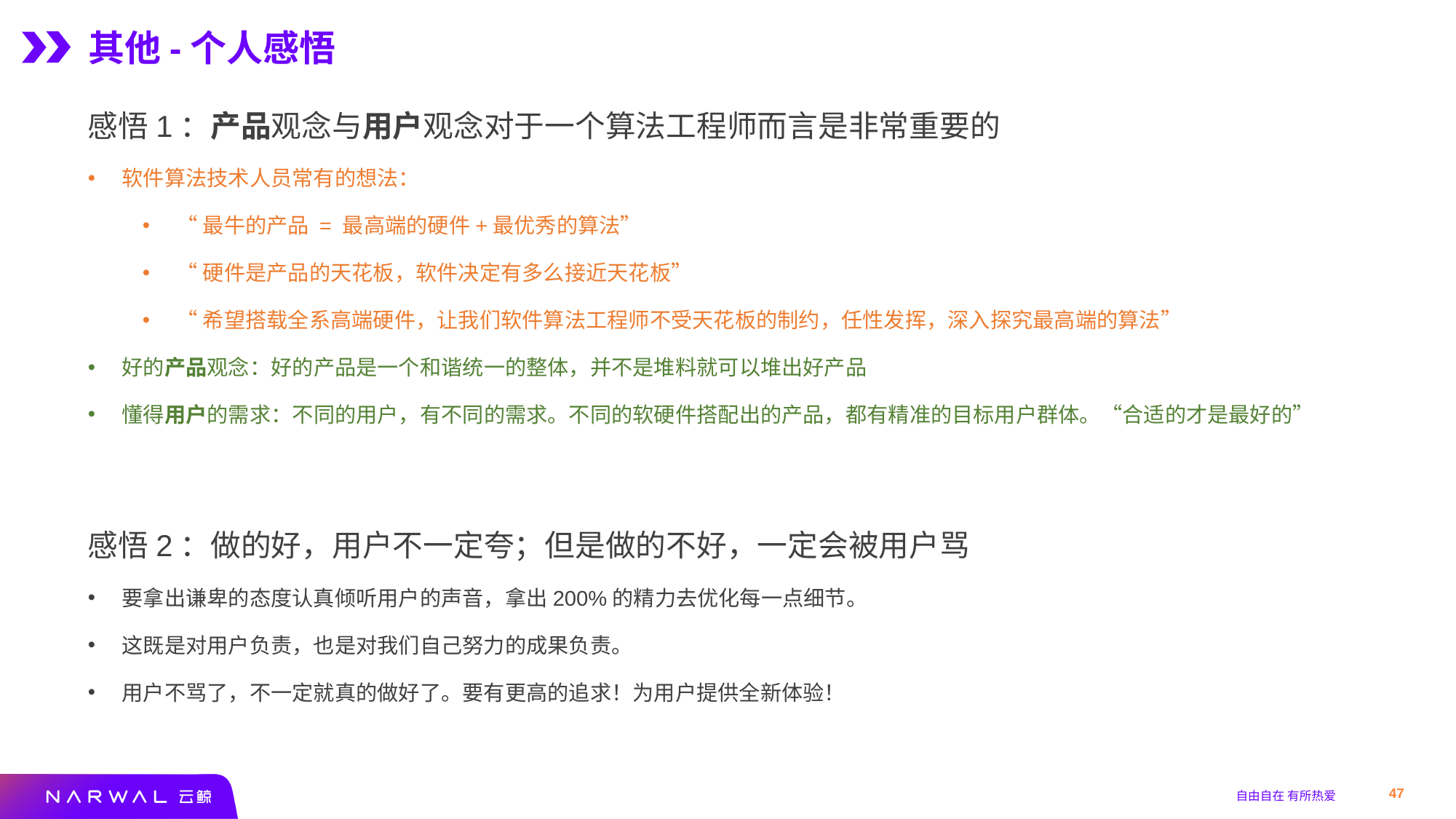

其他-个人感悟

感悟1：产品观念与用户观念对于一个算法工程师而言是非常重要的
软件算法技术人员常有的想法：
“最牛的产品 = 最高端的硬件+最优秀的算法”
“硬件是产品的天花板，软件决定有多么接近天花板”
“希望搭载全系高端硬件，让我们软件算法工程师不受天花板的制约，任性发挥，深入探究最高端的算法”
好的产品观念：好的产品是一个和谐统一的整体，并不是堆料就可以堆出好产品
懂得用户的需求：不同的用户，有不同的需求。不同的软硬件搭配出的产品，都有精准的目标用户群体。“合适的才是最好的”
感悟2：做的好，用户不一定夸；但是做的不好，一定会被用户骂
要拿出谦卑的态度认真倾听用户的声音，拿出200%的精力去优化每一点细节。
这既是对用户负责，也是对我们自己努力的成果负责。
用户不骂了，不一定就真的做好了。要有更高的追求！为用户提供全新体验！